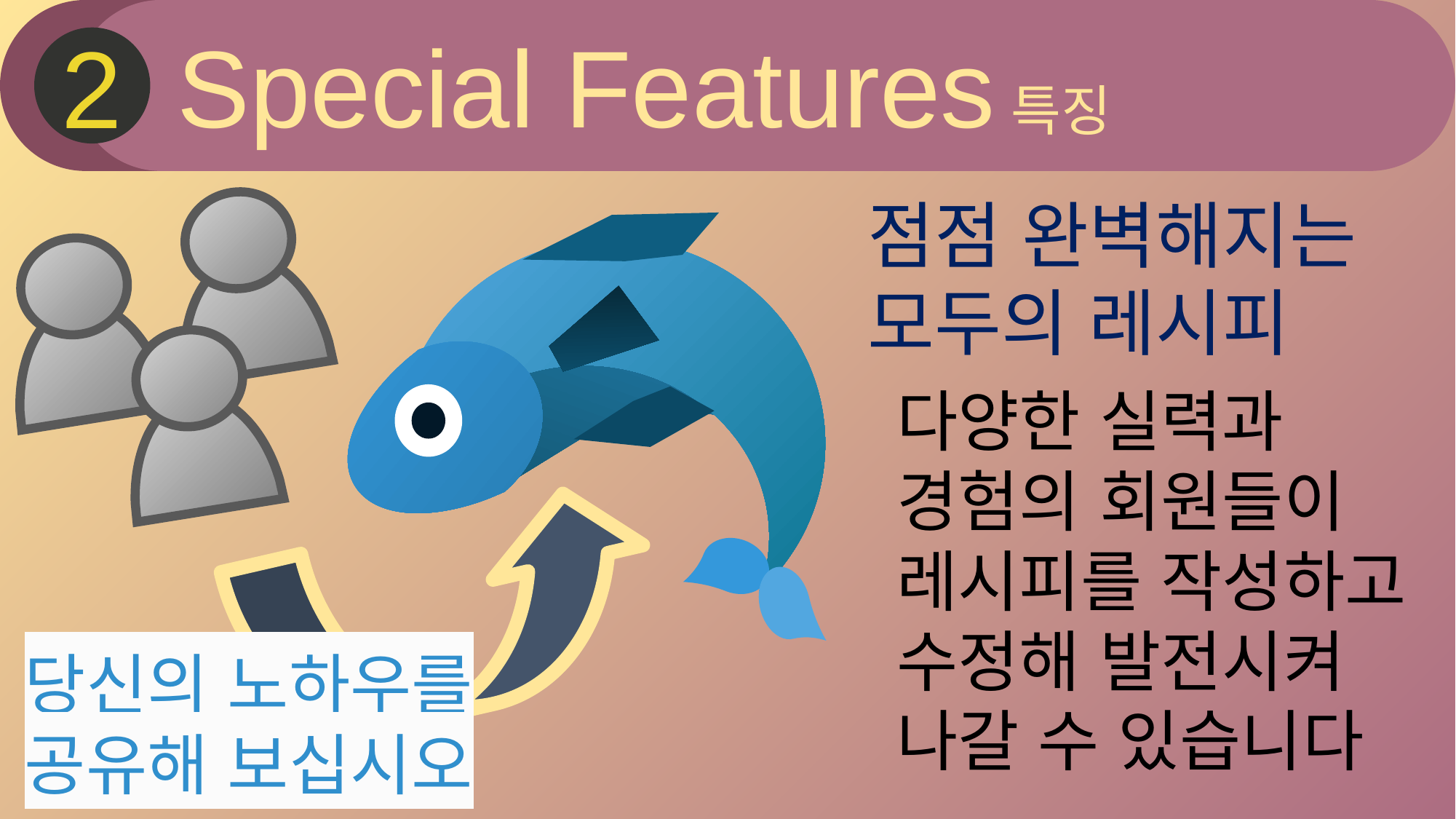

2

Special Features
특징
점점 완벽해지는
모두의 레시피

다양한 실력과
경험의 회원들이
레시피를 작성하고
수정해 발전시켜
나갈 수 있습니다

당신의 노하우를
공유해 보십시오